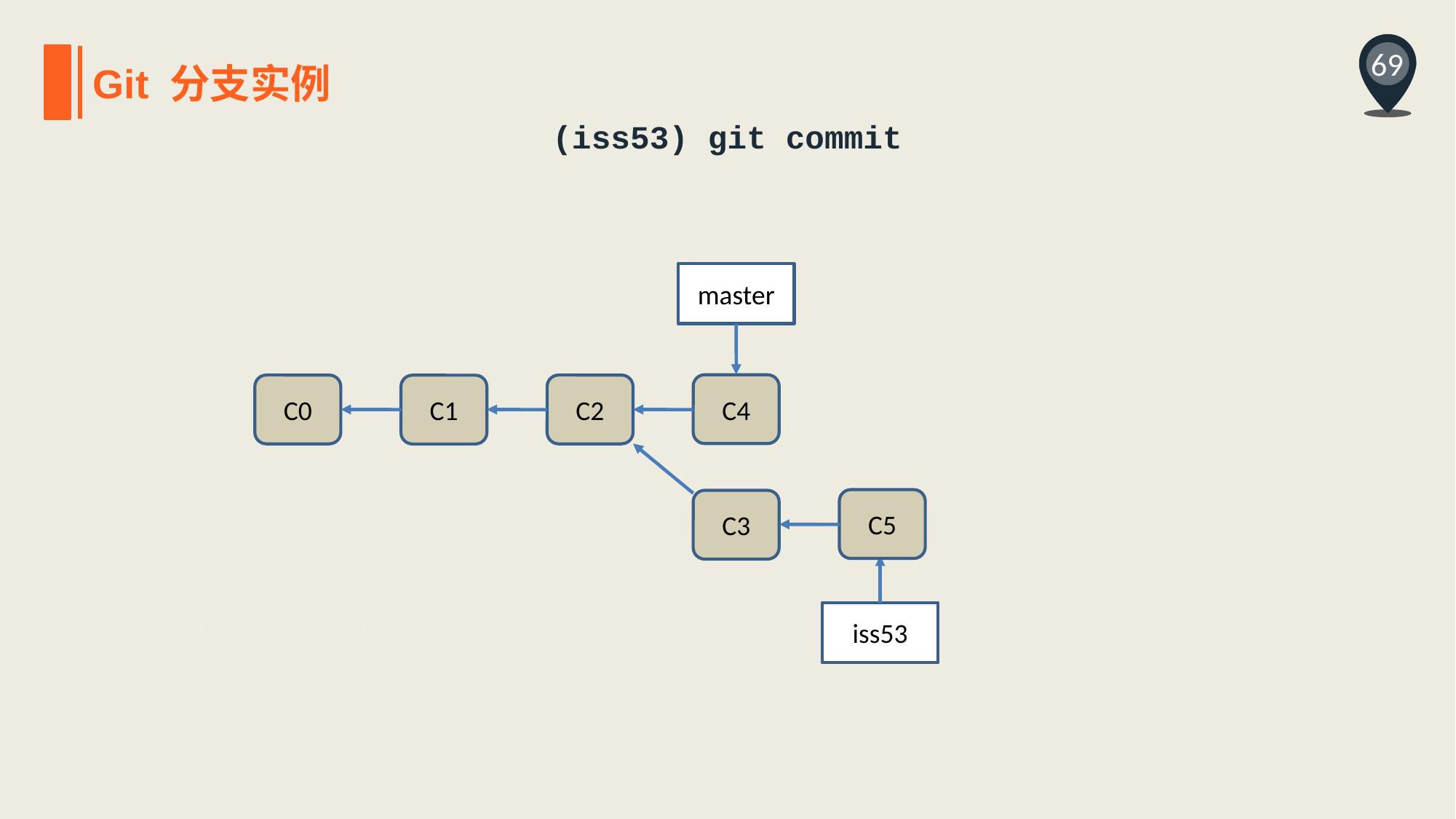

69

Git 分支实例
(iss53) git commit
master
C4
C0
C2
C1
C5
C3
iss53